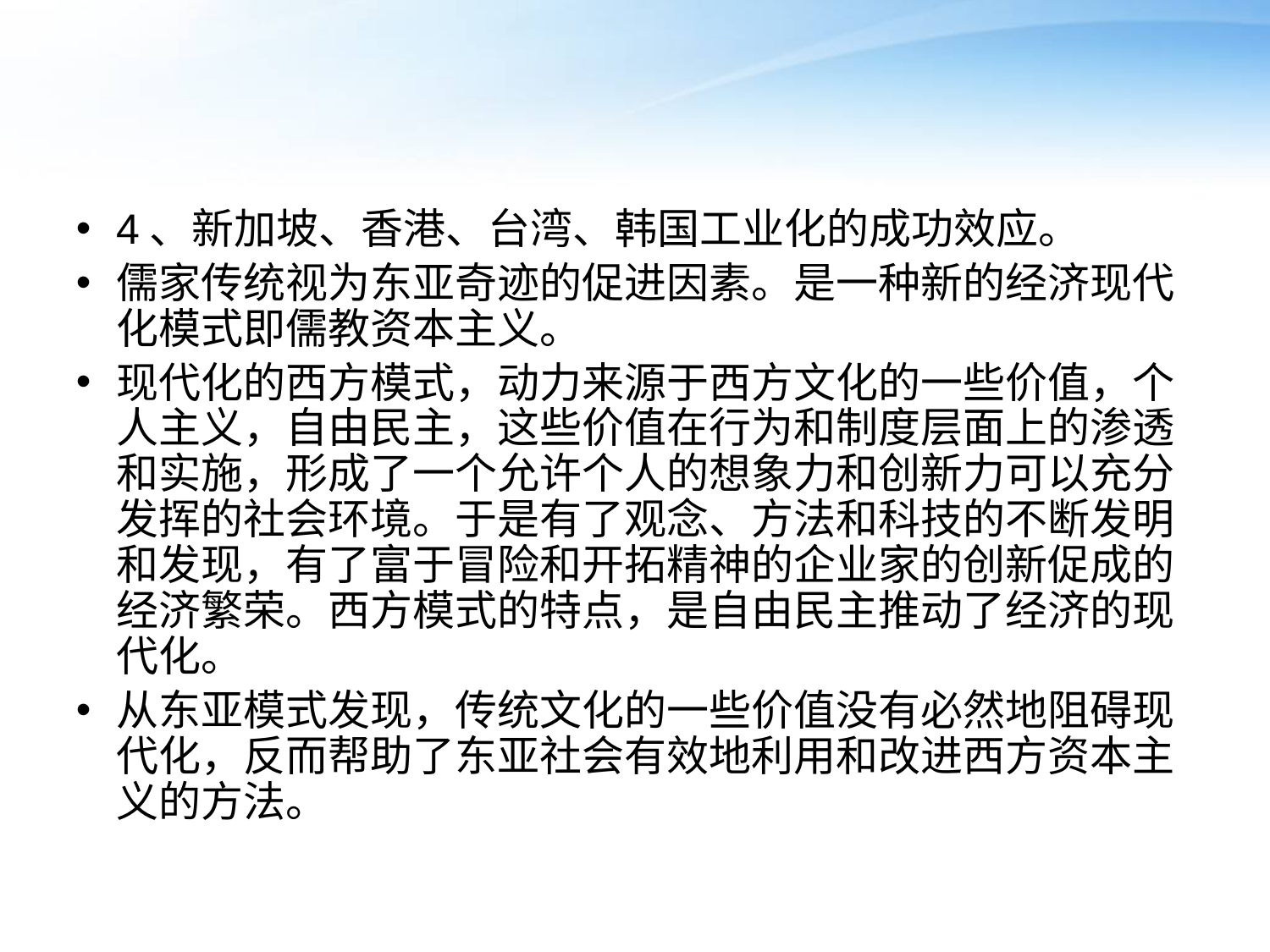

#
4、新加坡、香港、台湾、韩国工业化的成功效应。
儒家传统视为东亚奇迹的促进因素。是一种新的经济现代化模式即儒教资本主义。
现代化的西方模式，动力来源于西方文化的一些价值，个人主义，自由民主，这些价值在行为和制度层面上的渗透和实施，形成了一个允许个人的想象力和创新力可以充分发挥的社会环境。于是有了观念、方法和科技的不断发明和发现，有了富于冒险和开拓精神的企业家的创新促成的经济繁荣。西方模式的特点，是自由民主推动了经济的现代化。
从东亚模式发现，传统文化的一些价值没有必然地阻碍现代化，反而帮助了东亚社会有效地利用和改进西方资本主义的方法。